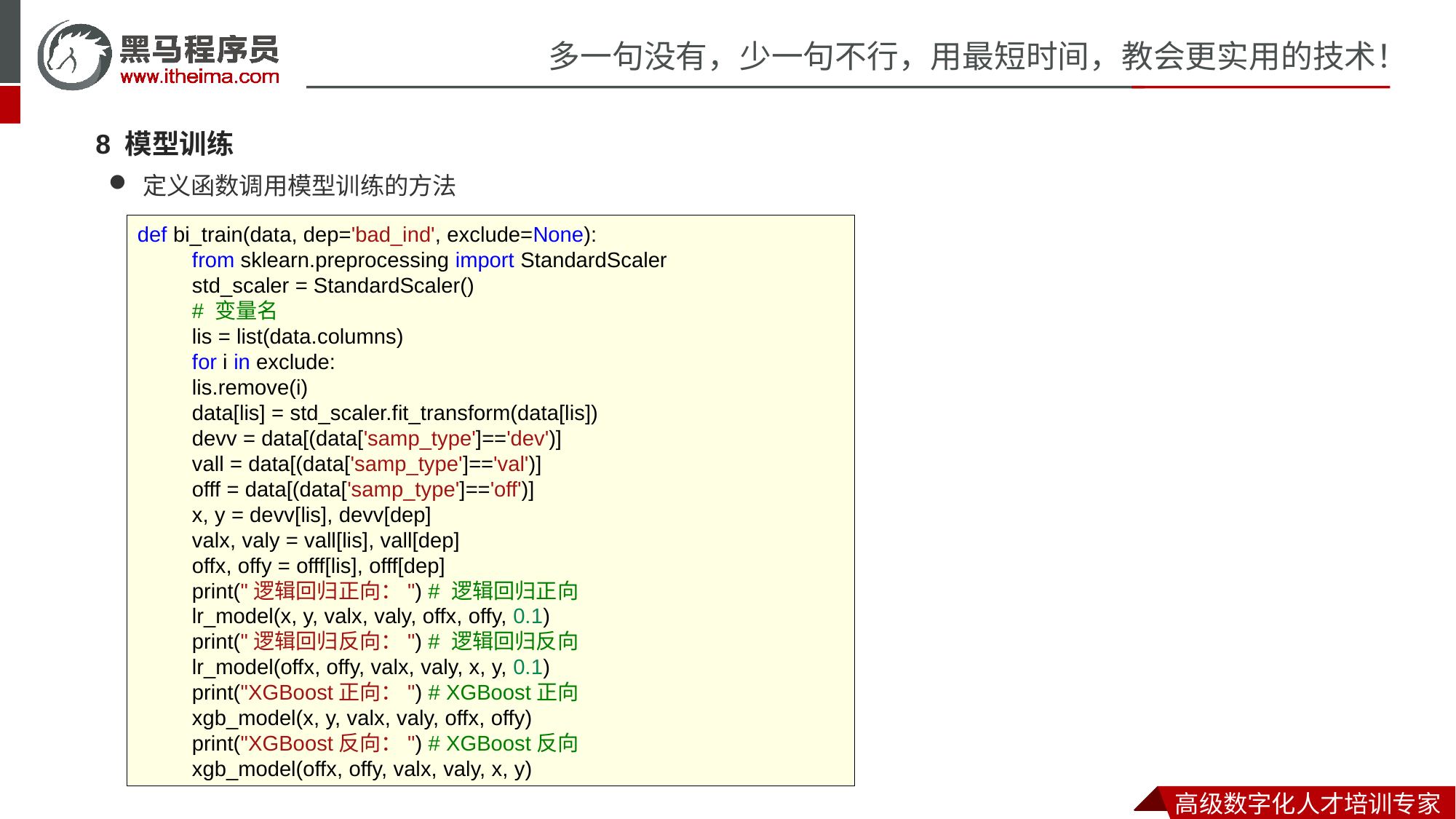

8 模型训练
定义函数调用模型训练的方法
def bi_train(data, dep='bad_ind', exclude=None):
from sklearn.preprocessing import StandardScaler
std_scaler = StandardScaler()
# 变量名
lis = list(data.columns)
for i in exclude:
lis.remove(i)
data[lis] = std_scaler.fit_transform(data[lis])
devv = data[(data['samp_type']=='dev')]
vall = data[(data['samp_type']=='val')]
offf = data[(data['samp_type']=='off')]
x, y = devv[lis], devv[dep]
valx, valy = vall[lis], vall[dep]
offx, offy = offf[lis], offf[dep]
print("逻辑回归正向：") # 逻辑回归正向
lr_model(x, y, valx, valy, offx, offy, 0.1)
print("逻辑回归反向：") # 逻辑回归反向
lr_model(offx, offy, valx, valy, x, y, 0.1)
print("XGBoost正向：") # XGBoost正向
xgb_model(x, y, valx, valy, offx, offy)
print("XGBoost反向：") # XGBoost反向
xgb_model(offx, offy, valx, valy, x, y)